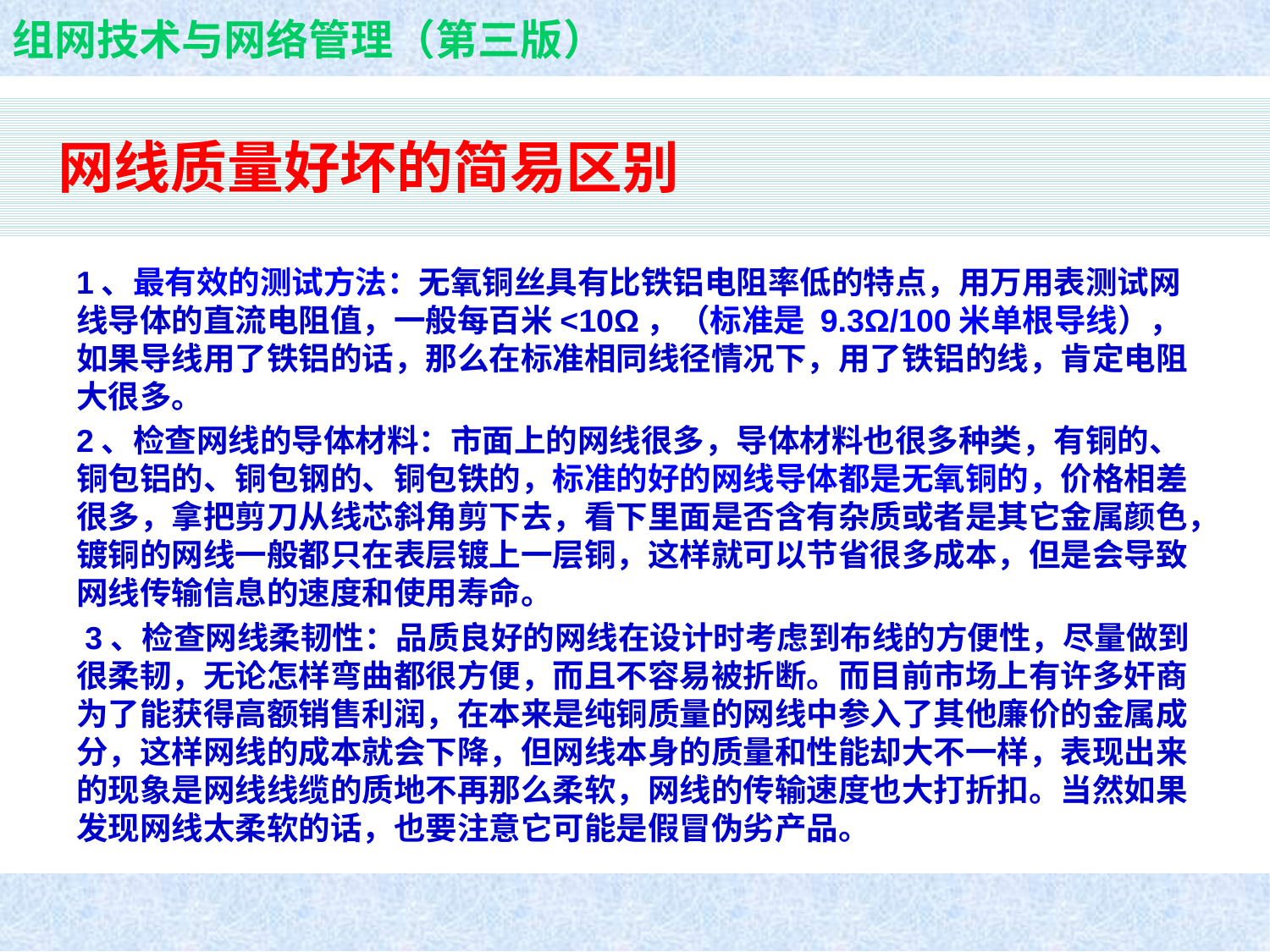

# 网线质量好坏的简易区别
1、最有效的测试方法：无氧铜丝具有比铁铝电阻率低的特点，用万用表测试网线导体的直流电阻值，一般每百米<10Ω，（标准是 9.3Ω/100米单根导线），如果导线用了铁铝的话，那么在标准相同线径情况下，用了铁铝的线，肯定电阻大很多。
2、检查网线的导体材料：市面上的网线很多，导体材料也很多种类，有铜的、铜包铝的、铜包钢的、铜包铁的，标准的好的网线导体都是无氧铜的，价格相差很多，拿把剪刀从线芯斜角剪下去，看下里面是否含有杂质或者是其它金属颜色，镀铜的网线一般都只在表层镀上一层铜，这样就可以节省很多成本，但是会导致网线传输信息的速度和使用寿命。
 3、检查网线柔韧性：品质良好的网线在设计时考虑到布线的方便性，尽量做到很柔韧，无论怎样弯曲都很方便，而且不容易被折断。而目前市场上有许多奸商为了能获得高额销售利润，在本来是纯铜质量的网线中参入了其他廉价的金属成分，这样网线的成本就会下降，但网线本身的质量和性能却大不一样，表现出来的现象是网线线缆的质地不再那么柔软，网线的传输速度也大打折扣。当然如果发现网线太柔软的话，也要注意它可能是假冒伪劣产品。